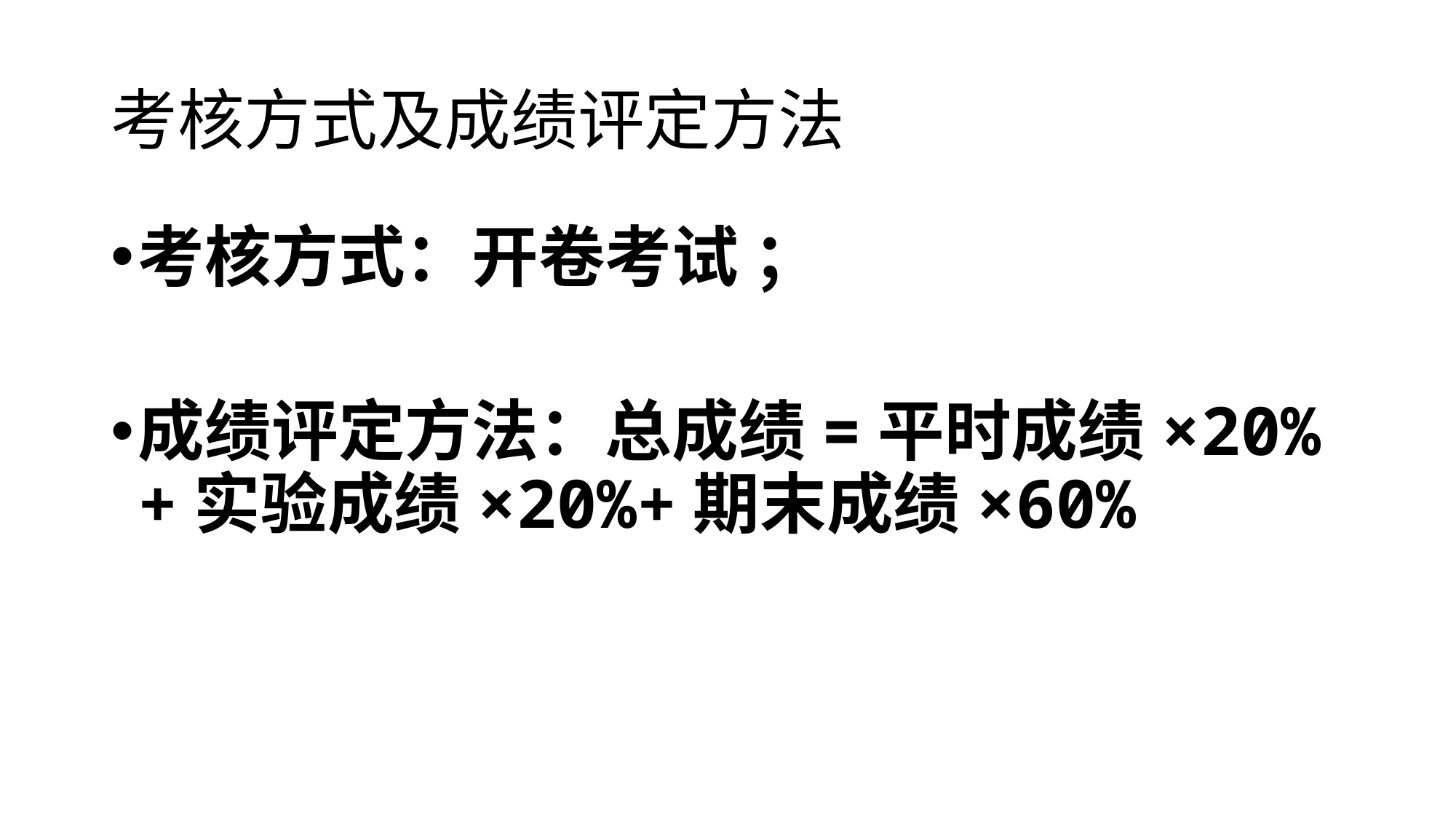

# 考核方式及成绩评定方法
考核方式：开卷考试 ；

成绩评定方法：总成绩=平时成绩×20% +实验成绩×20%+期末成绩×60%